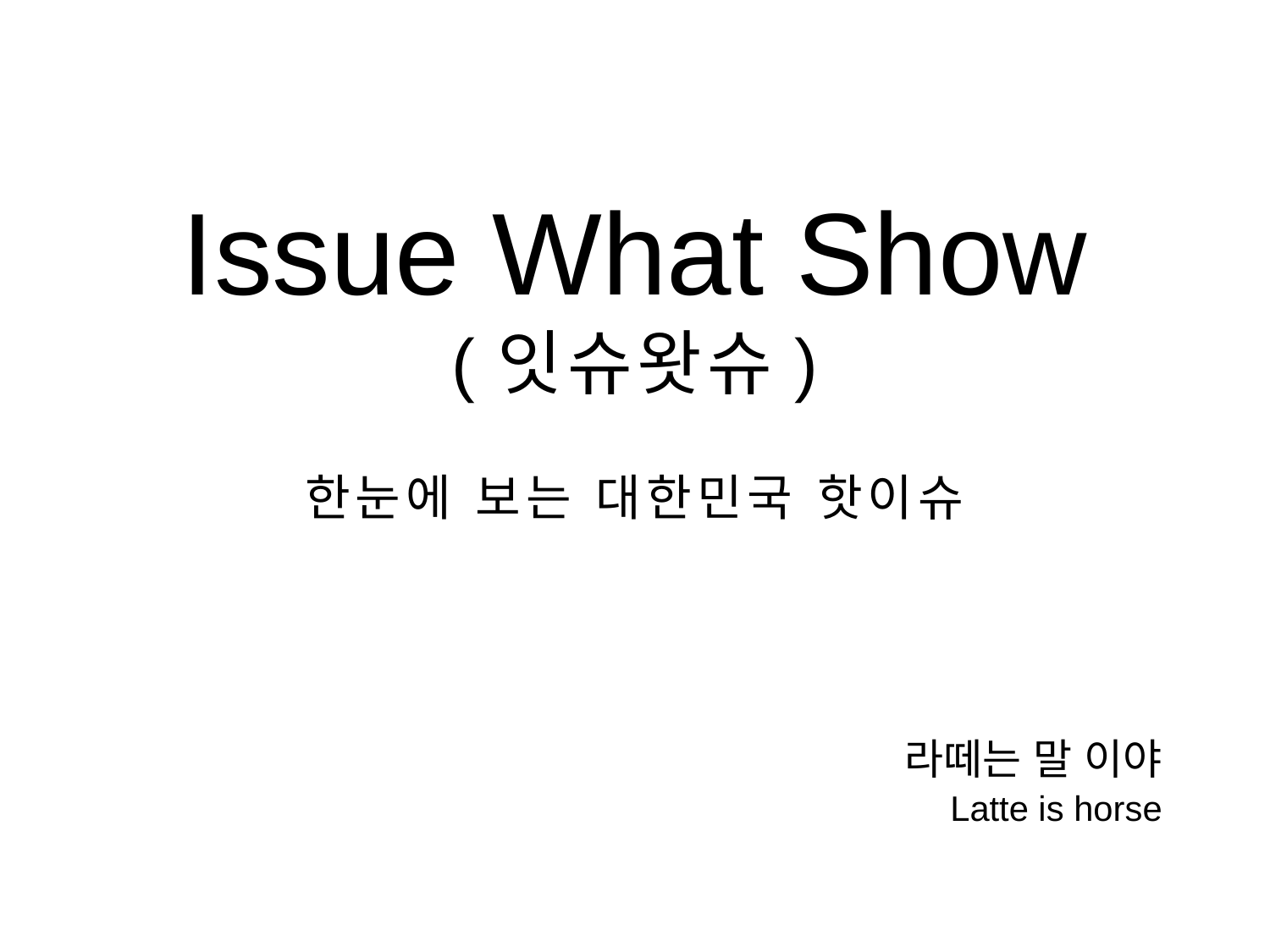

Issue What Show
(잇슈왓슈)
# 한눈에 보는 대한민국 핫이슈
라떼는 말 이야
Latte is horse